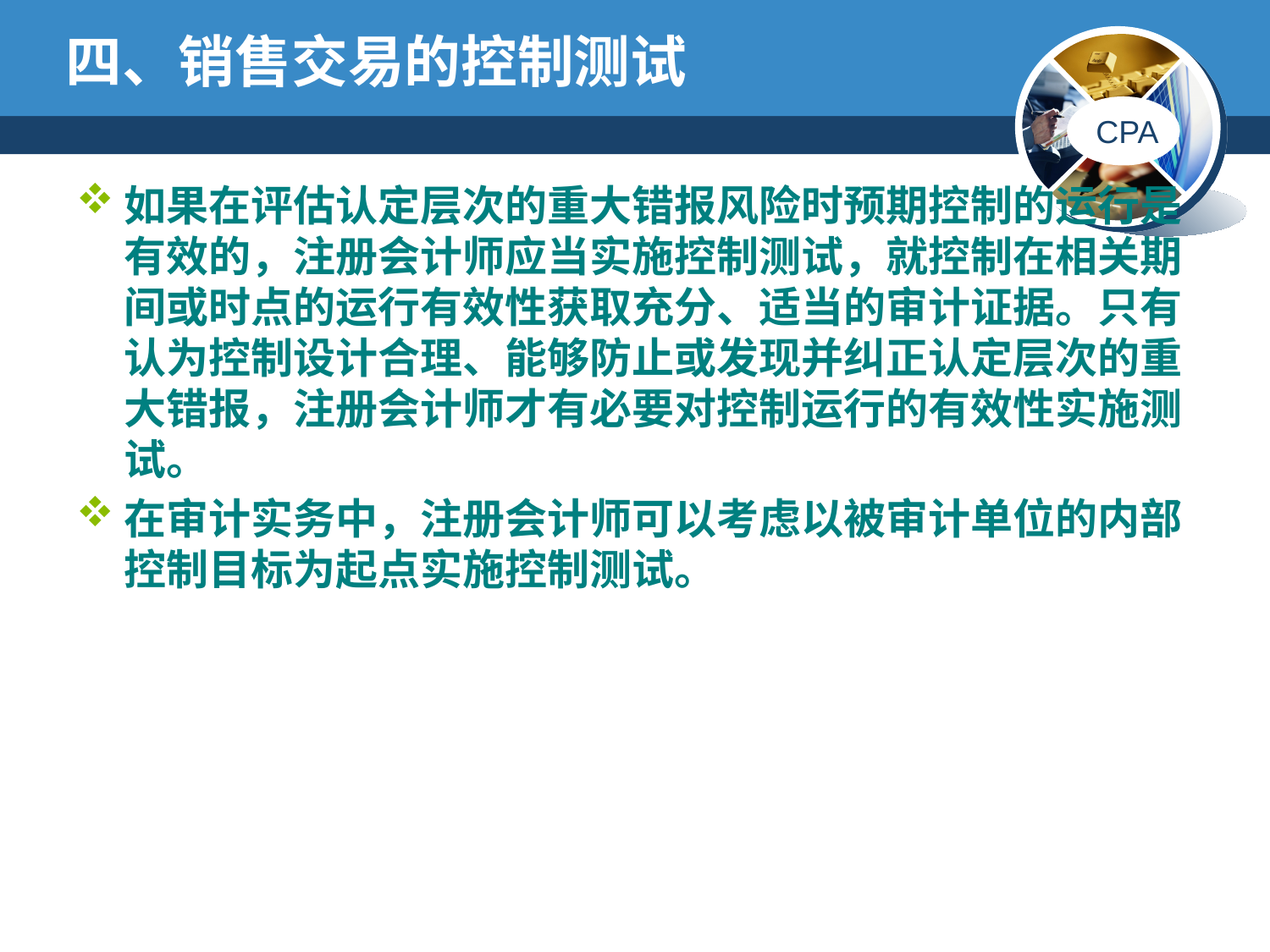

# 四、销售交易的控制测试
如果在评估认定层次的重大错报风险时预期控制的运行是有效的，注册会计师应当实施控制测试，就控制在相关期间或时点的运行有效性获取充分、适当的审计证据。只有认为控制设计合理、能够防止或发现并纠正认定层次的重大错报，注册会计师才有必要对控制运行的有效性实施测试。
在审计实务中，注册会计师可以考虑以被审计单位的内部控制目标为起点实施控制测试。